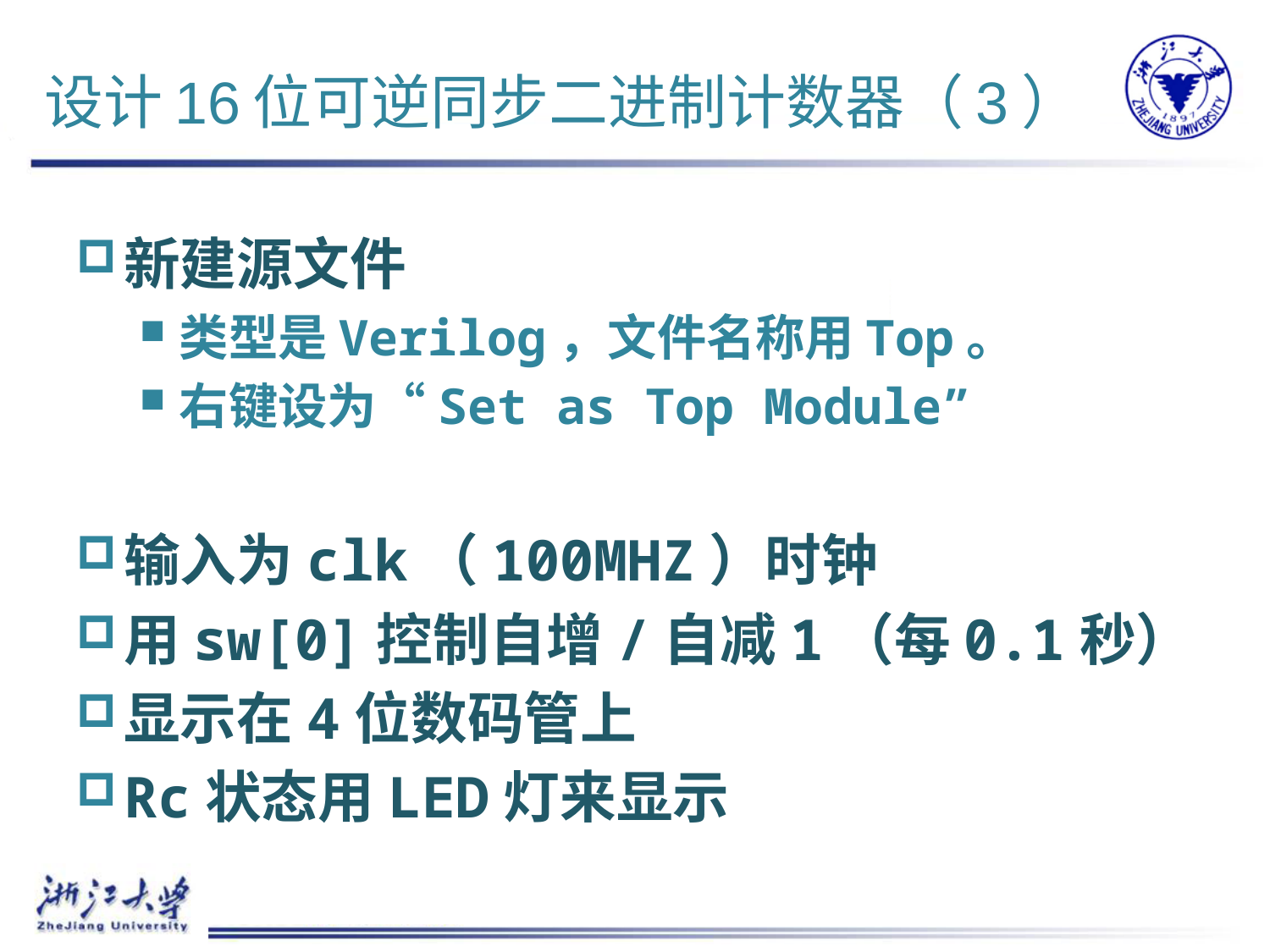

# 设计16位可逆同步二进制计数器（3）
新建源文件
类型是Verilog，文件名称用Top。
右键设为“Set as Top Module”

输入为clk（100MHZ）时钟
用sw[0]控制自增/自减1（每0.1秒）
显示在4位数码管上
Rc状态用LED灯来显示